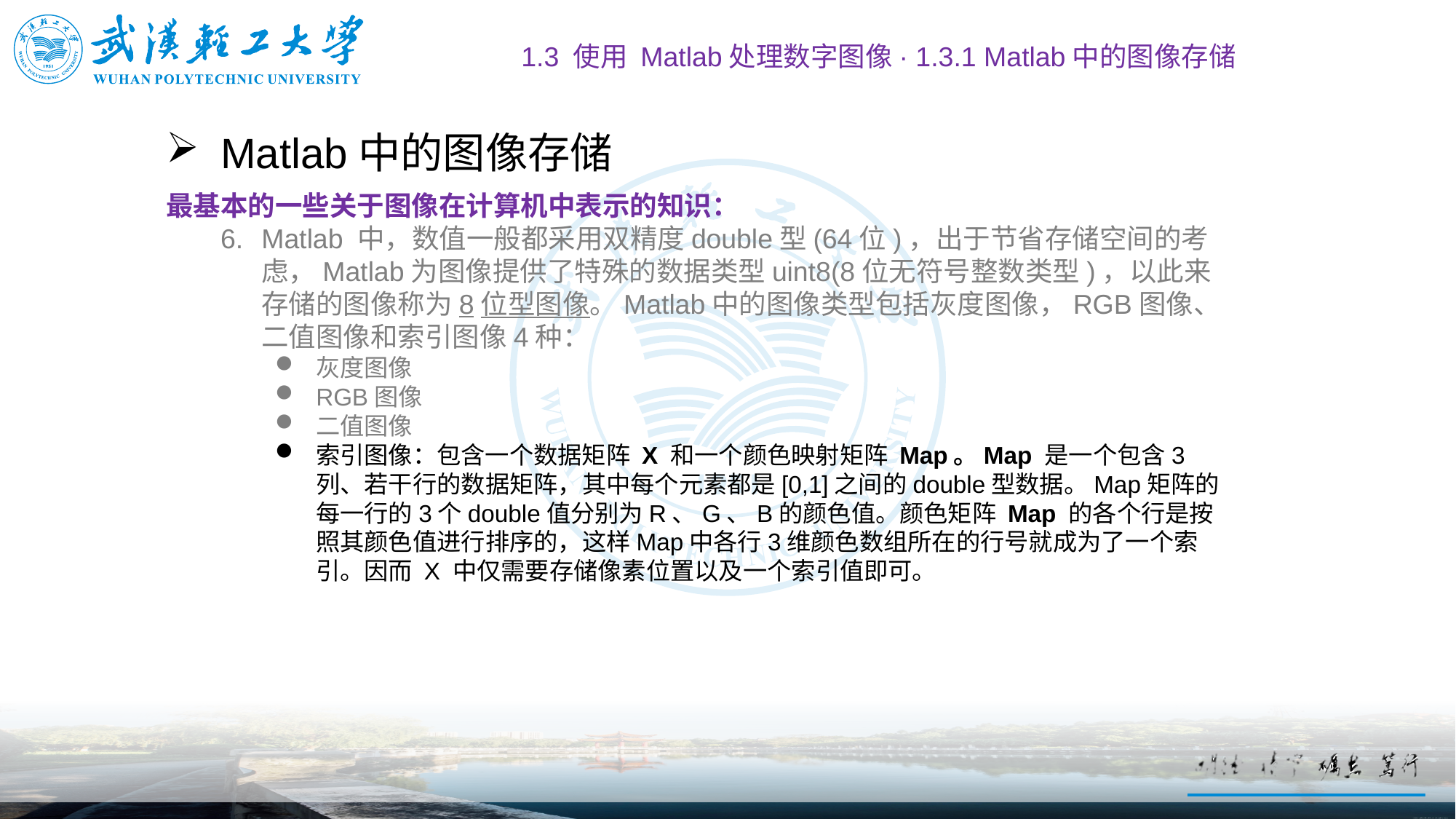

1.3 使用 Matlab处理数字图像· 1.3.1 Matlab中的图像存储
# Matlab中的图像存储
最基本的一些关于图像在计算机中表示的知识：
Matlab 中，数值一般都采用双精度double型(64位)，出于节省存储空间的考虑，Matlab为图像提供了特殊的数据类型uint8(8位无符号整数类型)，以此来存储的图像称为8位型图像。Matlab中的图像类型包括灰度图像，RGB图像、二值图像和索引图像4种：
灰度图像
RGB图像
二值图像
索引图像：包含一个数据矩阵 X 和一个颜色映射矩阵 Map。Map 是一个包含3列、若干行的数据矩阵，其中每个元素都是[0,1]之间的double型数据。Map矩阵的每一行的3个double值分别为R、G、B的颜色值。颜色矩阵 Map 的各个行是按照其颜色值进行排序的，这样Map中各行3维颜色数组所在的行号就成为了一个索引。因而 X 中仅需要存储像素位置以及一个索引值即可。